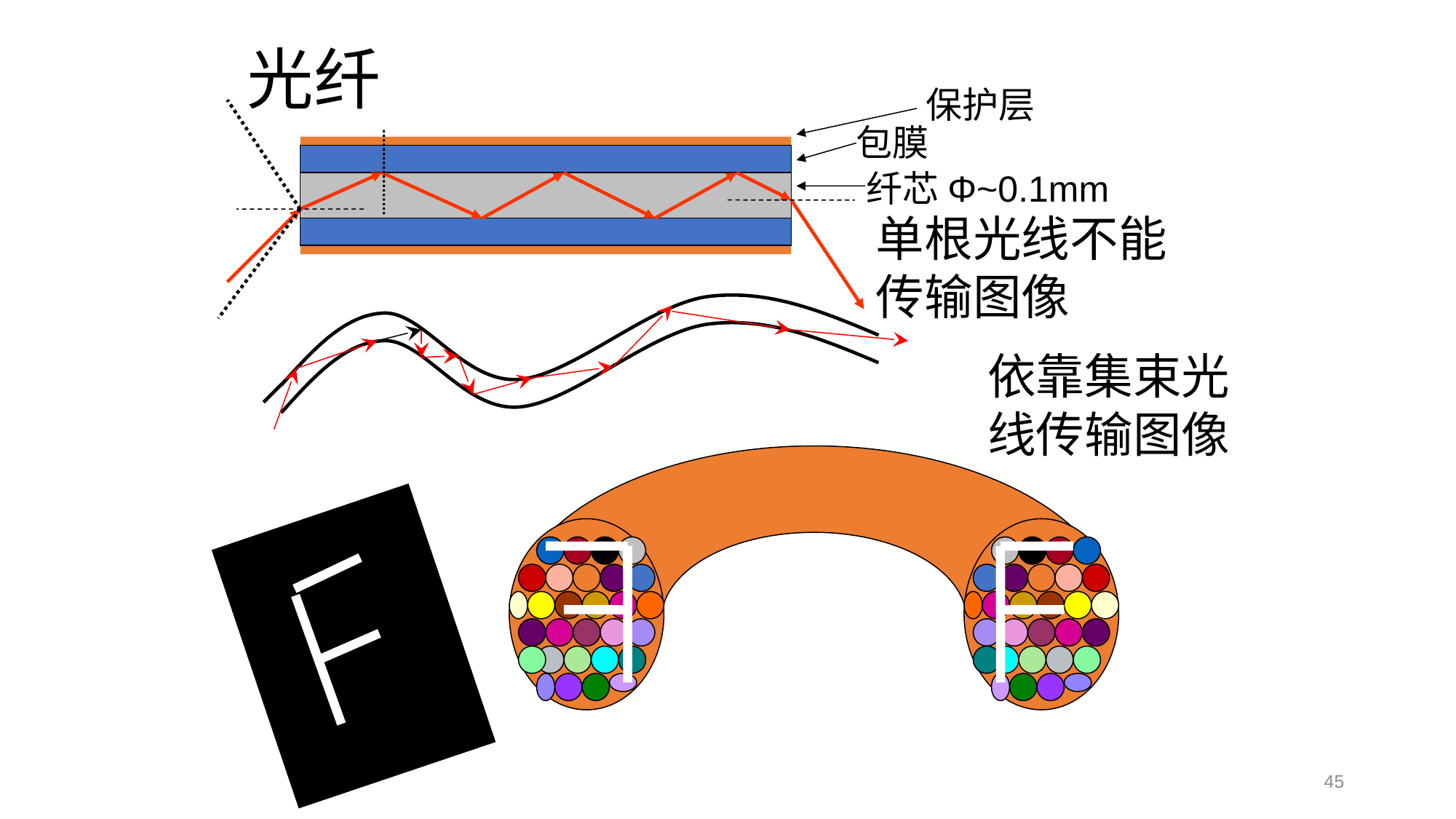

# 光纤
保护层

包膜

纤芯Φ~0.1mm

单根光线不能传输图像

依靠集束光线传输图像

45